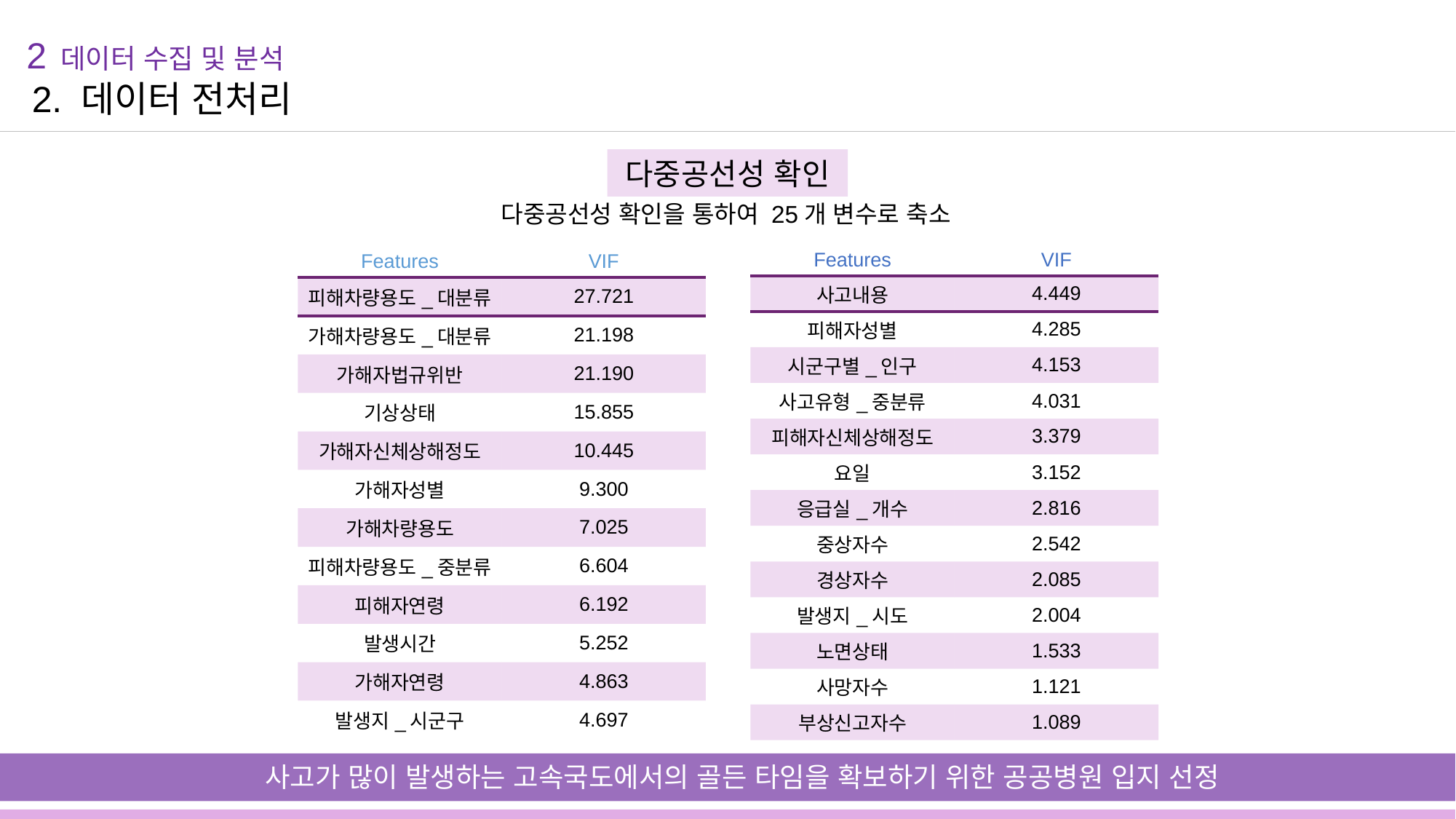

2 데이터 수집 및 분석
2. 데이터 전처리
다중공선성 확인을 통하여 25개 변수로 축소
다중공선성 확인
| Features | VIF |
| --- | --- |
| 사고내용 | 4.449 |
| 피해자성별 | 4.285 |
| 시군구별\_인구 | 4.153 |
| 사고유형\_중분류 | 4.031 |
| 피해자신체상해정도 | 3.379 |
| 요일 | 3.152 |
| 응급실\_개수 | 2.816 |
| 중상자수 | 2.542 |
| 경상자수 | 2.085 |
| 발생지\_시도 | 2.004 |
| 노면상태 | 1.533 |
| 사망자수 | 1.121 |
| 부상신고자수 | 1.089 |
| Features | VIF |
| --- | --- |
| 피해차량용도\_대분류 | 27.721 |
| 가해차량용도\_대분류 | 21.198 |
| 가해자법규위반 | 21.190 |
| 기상상태 | 15.855 |
| 가해자신체상해정도 | 10.445 |
| 가해자성별 | 9.300 |
| 가해차량용도 | 7.025 |
| 피해차량용도\_중분류 | 6.604 |
| 피해자연령 | 6.192 |
| 발생시간 | 5.252 |
| 가해자연령 | 4.863 |
| 발생지\_시군구 | 4.697 |

사고가 많이 발생하는 고속국도에서의 골든 타임을 확보하기 위한 공공병원 입지 선정